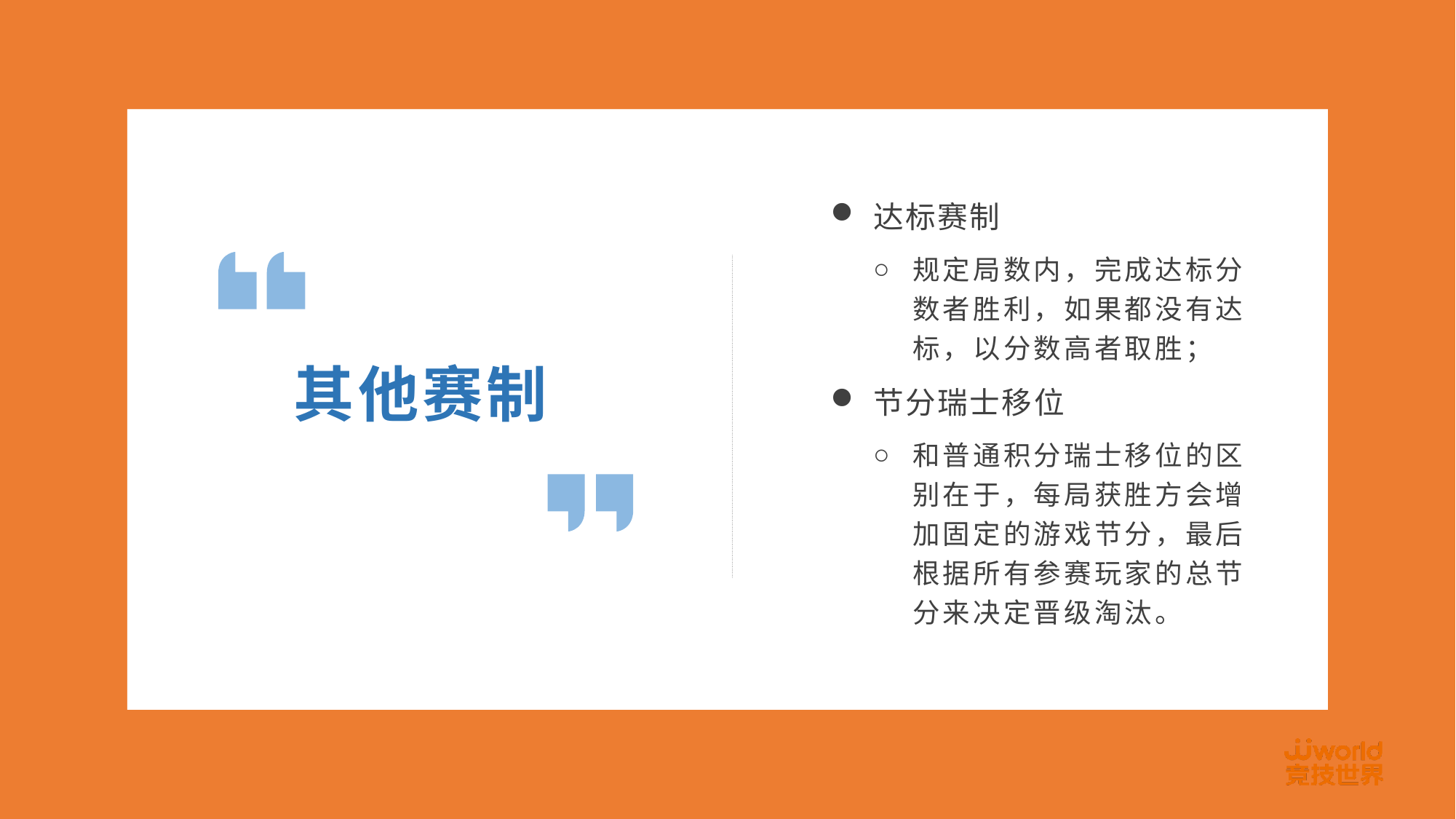

达标赛制
规定局数内，完成达标分数者胜利，如果都没有达标，以分数高者取胜；
节分瑞士移位
和普通积分瑞士移位的区别在于，每局获胜方会增加固定的游戏节分，最后根据所有参赛玩家的总节分来决定晋级淘汰。

其他赛制